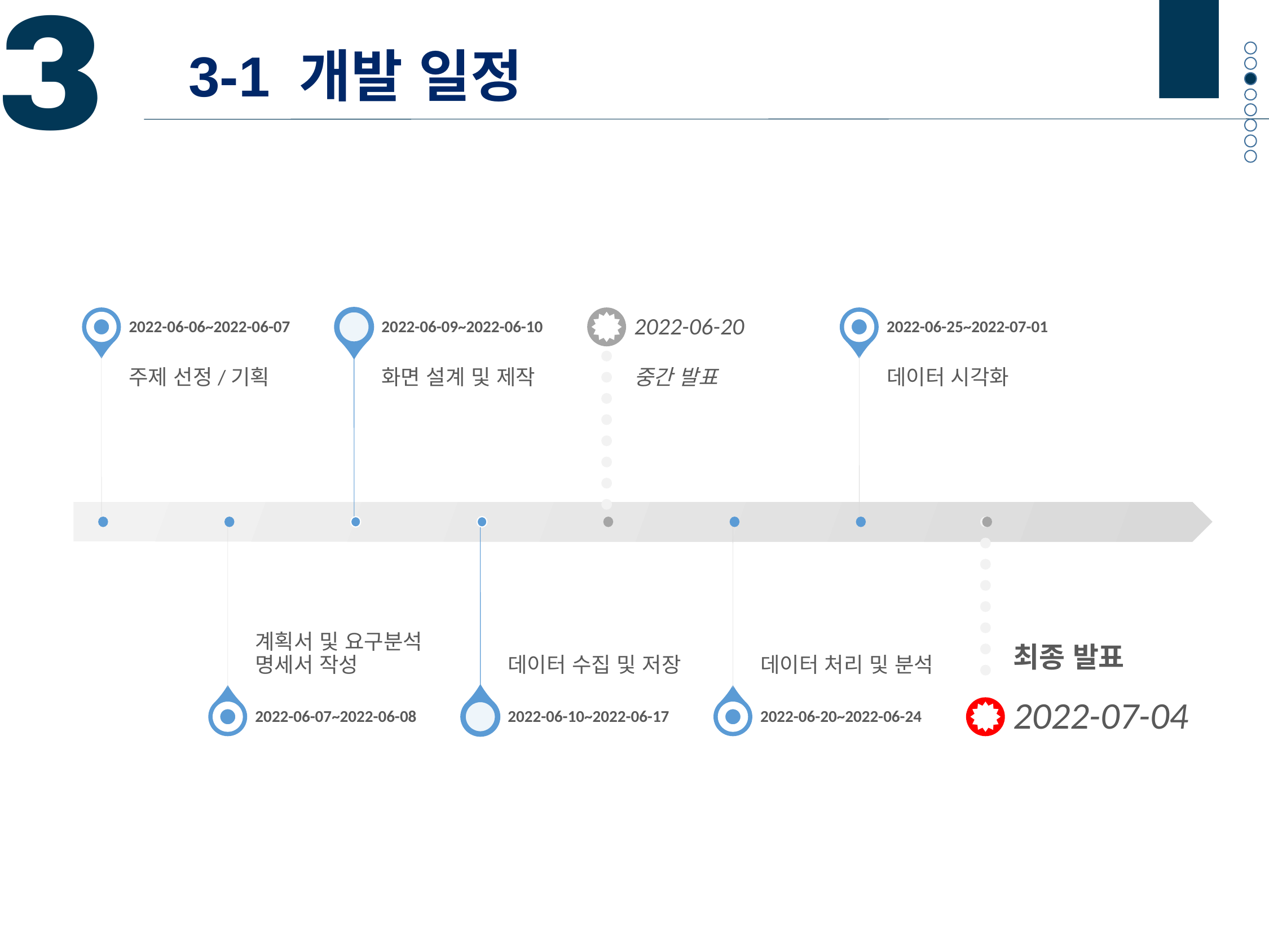

3
3-1 개발 일정

주제 선정/기획
2022-06-06~2022-06-07
계획서 및 요구분석 명세서 작성
2022-06-07~2022-06-08
화면 설계 및 제작
2022-06-09~2022-06-10
데이터 수집 및 저장
2022-06-10~2022-06-17
중간 발표
2022-06-20
데이터 처리 및 분석
2022-06-20~2022-06-24
데이터 시각화
2022-06-25~2022-07-01
최종 발표
2022-07-04